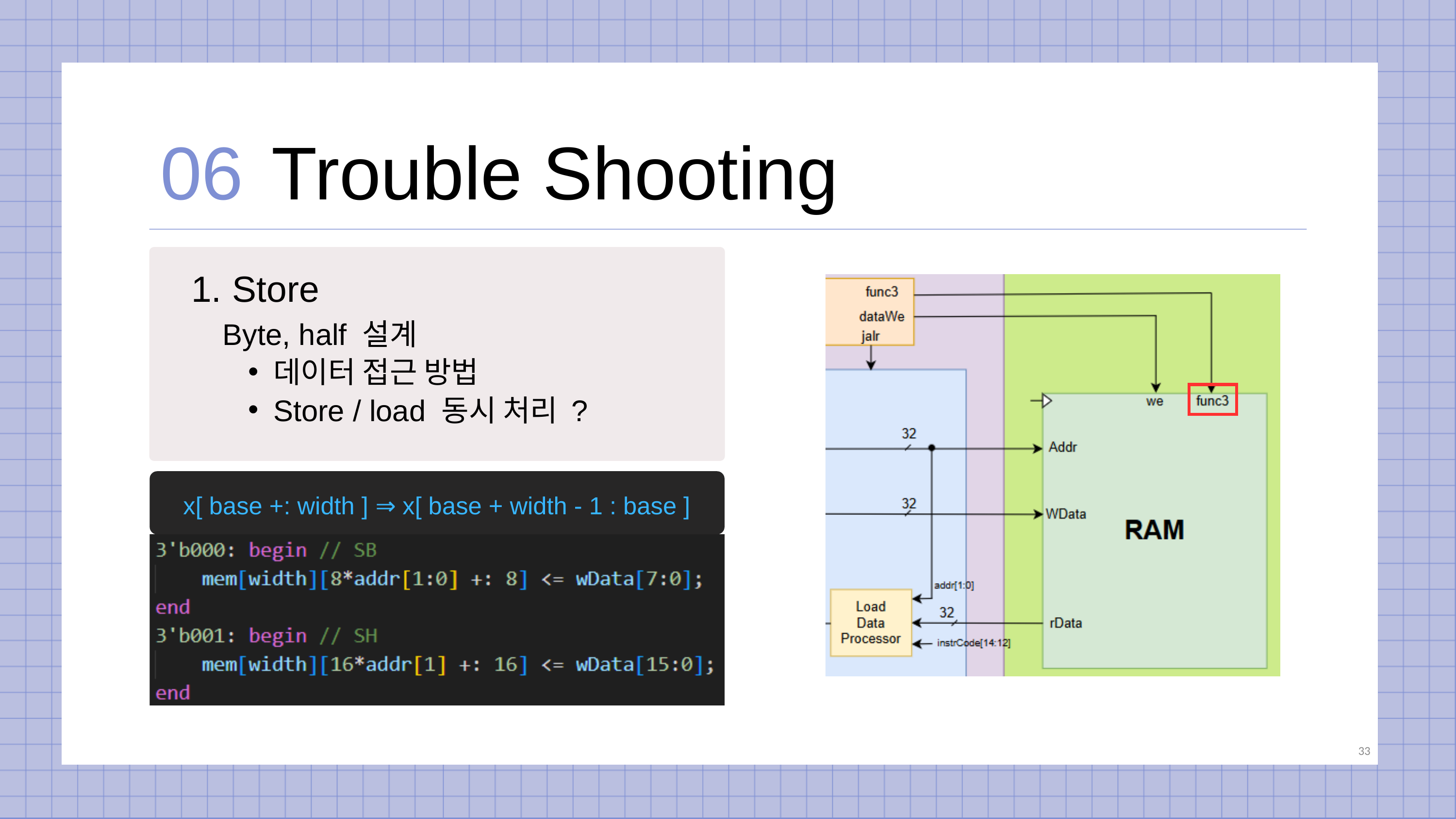

06
Trouble Shooting
 Store

Byte, half 설계
데이터 접근 방법
Store / load 동시 처리 ?

x[ base +: width ] ⇒ x[ base + width - 1 : base ]

33